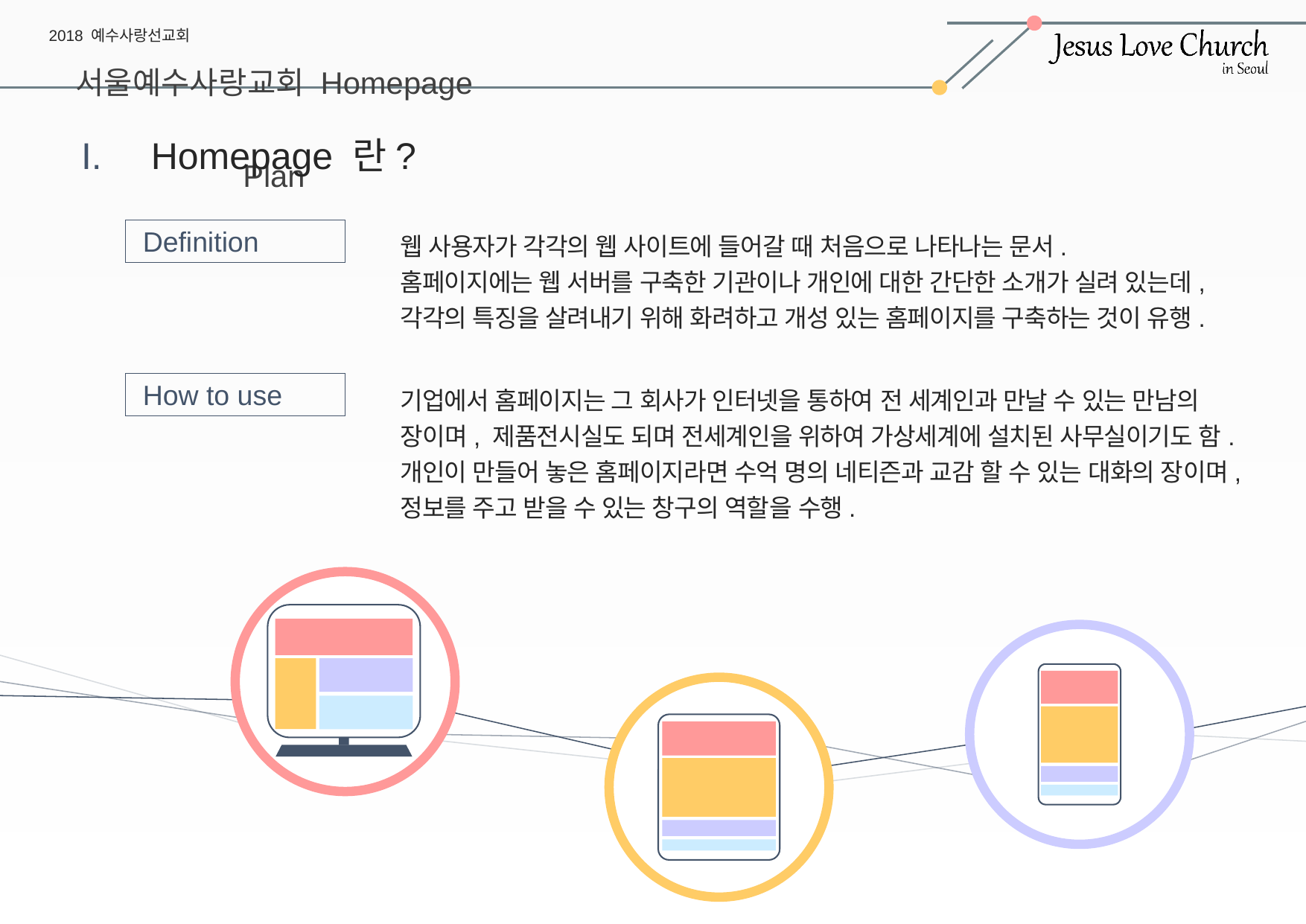

Homepage 란?
Definition
웹 사용자가 각각의 웹 사이트에 들어갈 때 처음으로 나타나는 문서.
홈페이지에는 웹 서버를 구축한 기관이나 개인에 대한 간단한 소개가 실려 있는데,
각각의 특징을 살려내기 위해 화려하고 개성 있는 홈페이지를 구축하는 것이 유행.
How to use
기업에서 홈페이지는 그 회사가 인터넷을 통하여 전 세계인과 만날 수 있는 만남의 장이며, 제품전시실도 되며 전세계인을 위하여 가상세계에 설치된 사무실이기도 함.
개인이 만들어 놓은 홈페이지라면 수억 명의 네티즌과 교감 할 수 있는 대화의 장이며,
정보를 주고 받을 수 있는 창구의 역할을 수행.